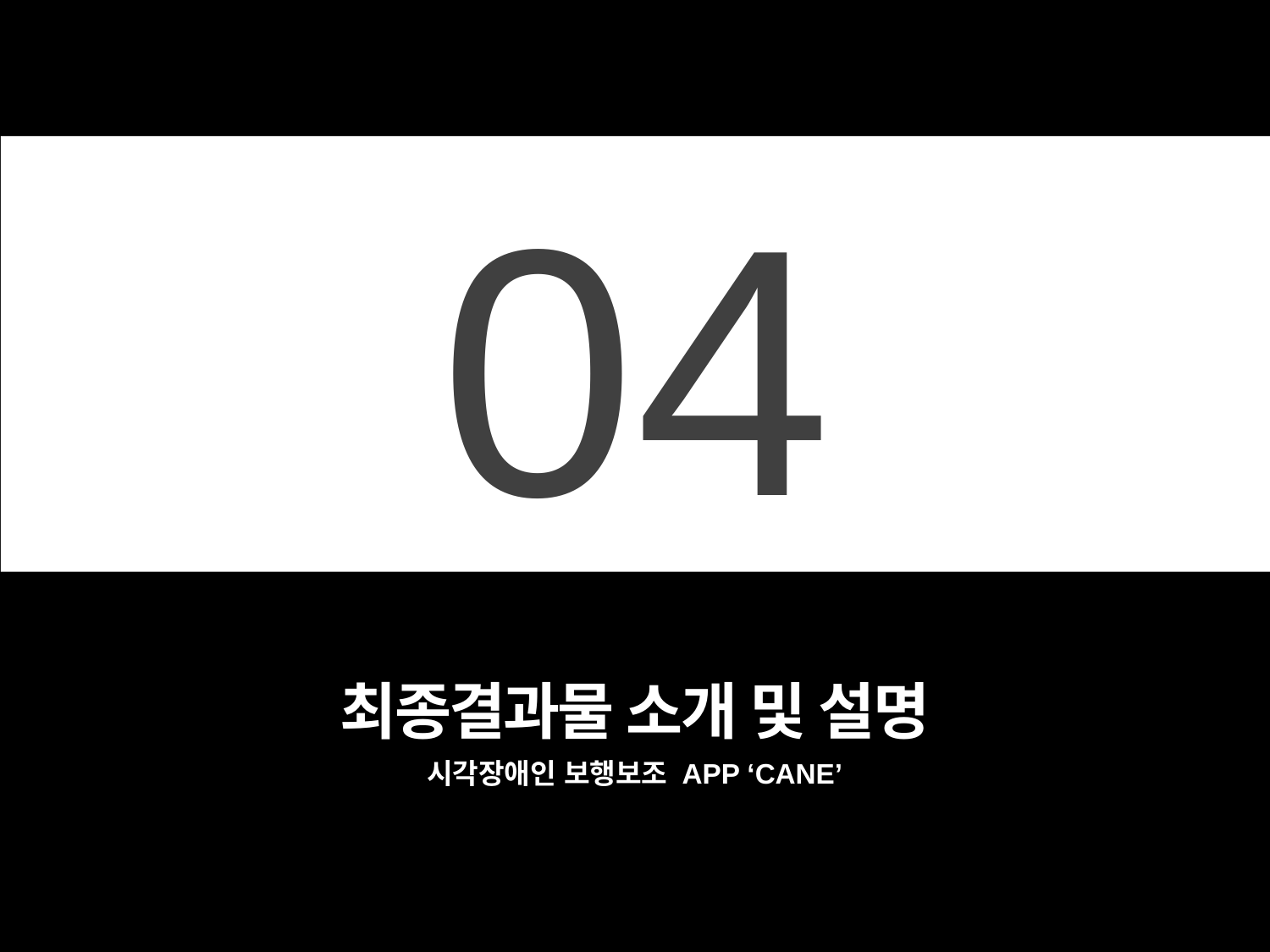

04
최종결과물 소개 및 설명
시각장애인 보행보조 APP ‘CANE’